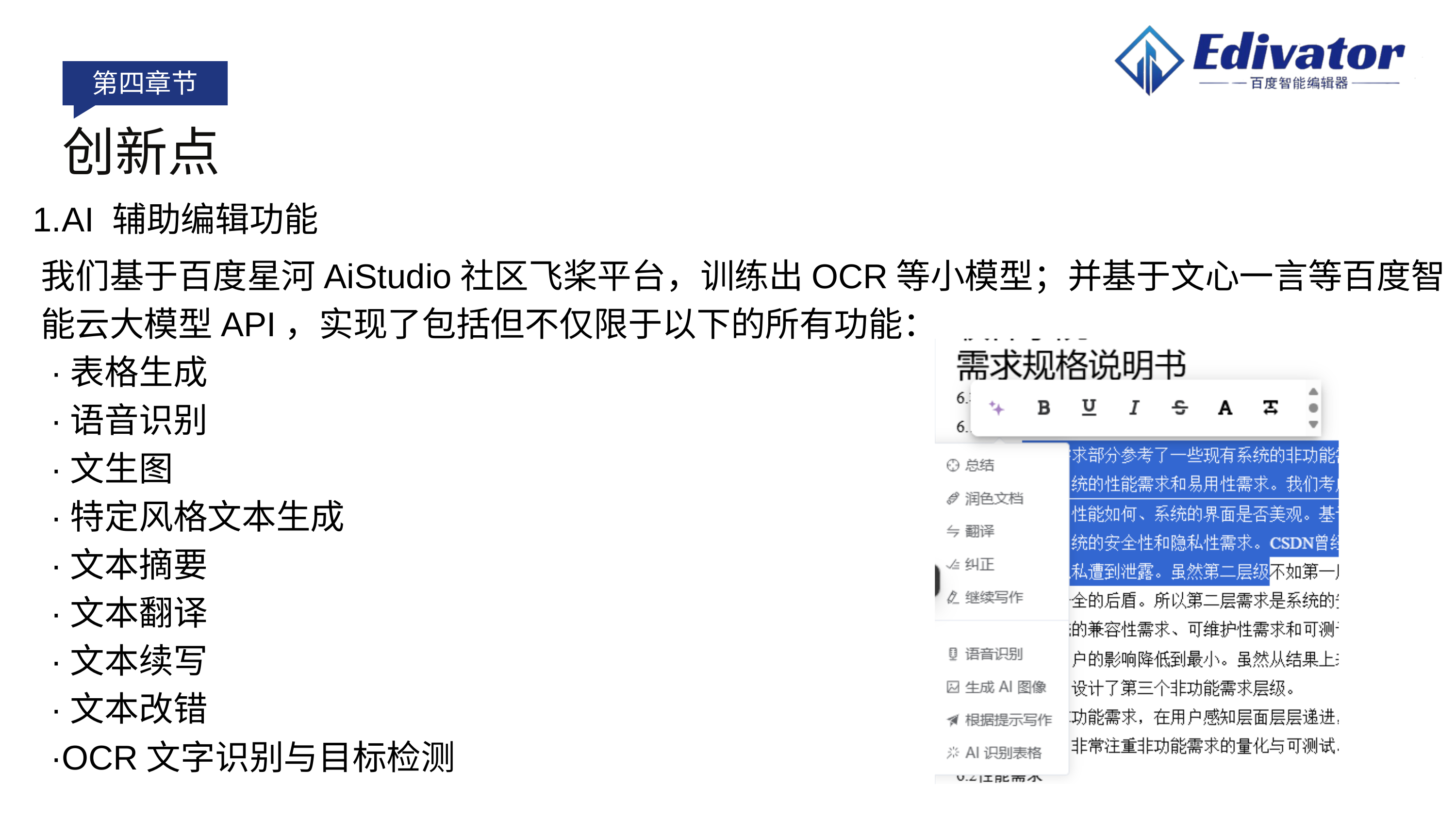

第四章节
创新点
AI 辅助编辑功能
我们基于百度星河AiStudio社区飞桨平台，训练出OCR等小模型；并基于文心一言等百度智能云大模型API，实现了包括但不仅限于以下的所有功能：
 ·表格生成
 ·语音识别
 ·文生图
 ·特定风格文本生成
 ·文本摘要
 ·文本翻译
 ·文本续写
 ·文本改错
 ·OCR文字识别与目标检测